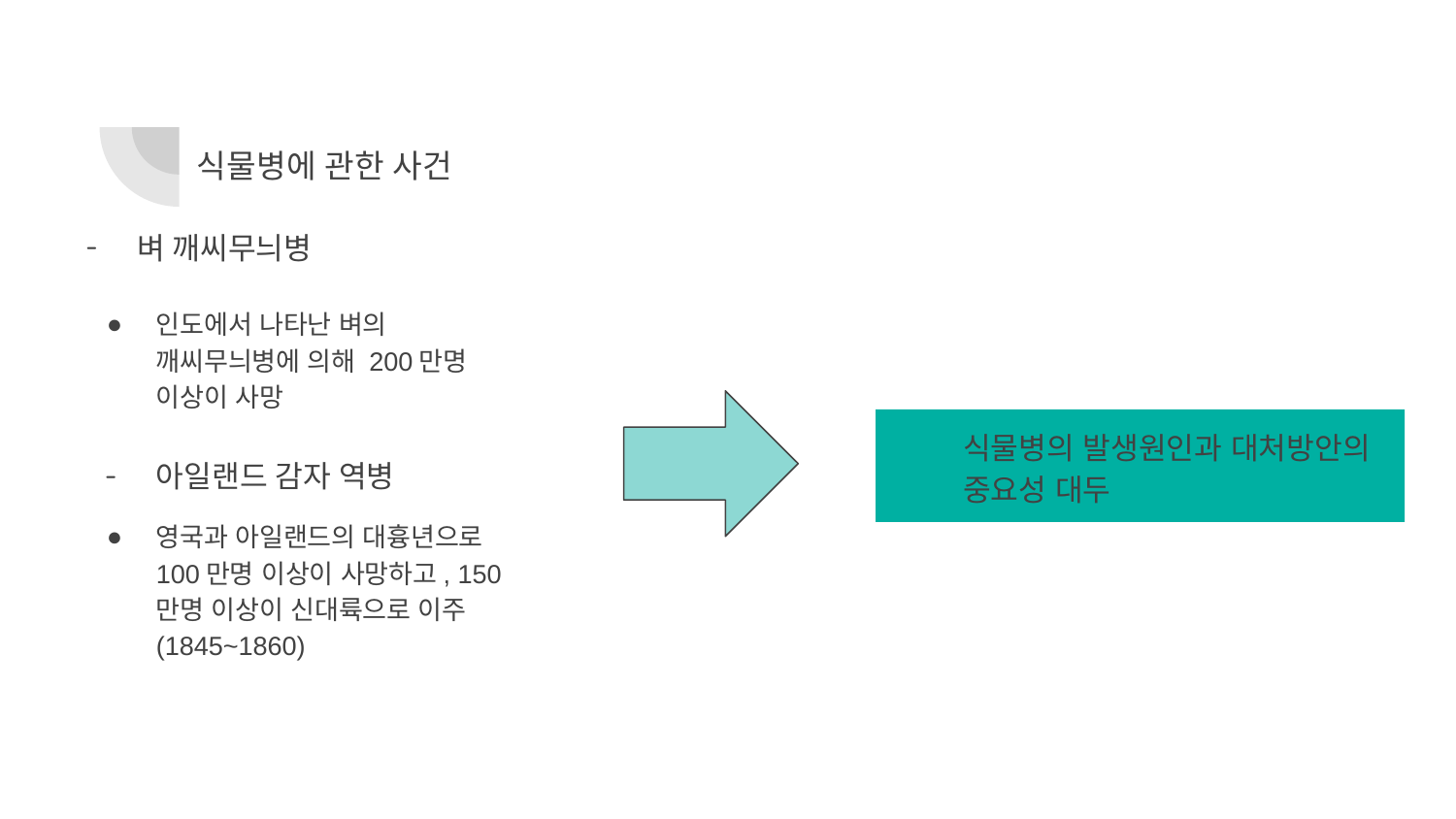

식물병에 관한 사건

벼 깨씨무늬병
인도에서 나타난 벼의 깨씨무늬병에 의해 200만명 이상이 사망

식물병의 발생원인과 대처방안의 중요성 대두
아일랜드 감자 역병
영국과 아일랜드의 대흉년으로 100만명 이상이 사망하고, 150만명 이상이 신대륙으로 이주(1845~1860)